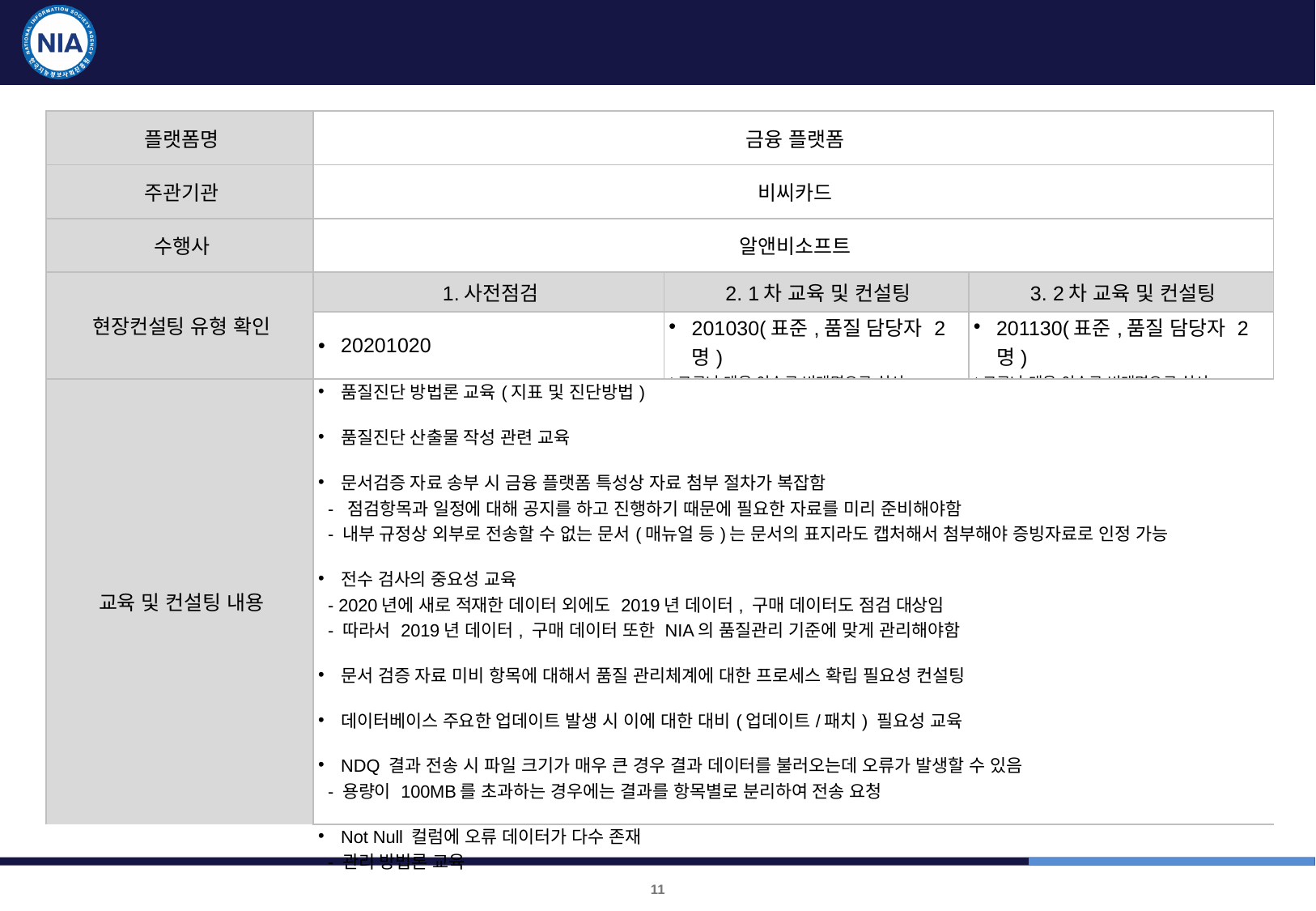

금융플랫폼 교육 및 컨설팅 결과
| 플랫폼명 | 금융 플랫폼 |  |  |
| --- | --- | --- | --- |
| 주관기관 | 비씨카드 |  |  |
| 수행사 | 알앤비소프트 |  |  |
| 현장컨설팅 유형 확인 | 1.사전점검 | 2. 1차 교육 및 컨설팅 | 3. 2차 교육 및 컨설팅 |
|  | 20201020 | 201030(표준,품질 담당자 2명) \*코로나 대응 이슈로 비대면으로 실시 | 201130(표준,품질 담당자 2명) \*코로나 대응 이슈로 비대면으로 실시 |
| 교육 및 컨설팅 내용 | 품질진단 방법론 교육(지표 및 진단방법) 품질진단 산출물 작성 관련 교육 문서검증 자료 송부 시 금융 플랫폼 특성상 자료 첨부 절차가 복잡함 - 점검항목과 일정에 대해 공지를 하고 진행하기 때문에 필요한 자료를 미리 준비해야함 - 내부 규정상 외부로 전송할 수 없는 문서(매뉴얼 등)는 문서의 표지라도 캡처해서 첨부해야 증빙자료로 인정 가능 전수 검사의 중요성 교육 - 2020년에 새로 적재한 데이터 외에도 2019년 데이터, 구매 데이터도 점검 대상임 - 따라서 2019년 데이터, 구매 데이터 또한 NIA의 품질관리 기준에 맞게 관리해야함 문서 검증 자료 미비 항목에 대해서 품질 관리체계에 대한 프로세스 확립 필요성 컨설팅 데이터베이스 주요한 업데이트 발생 시 이에 대한 대비(업데이트/패치) 필요성 교육 NDQ 결과 전송 시 파일 크기가 매우 큰 경우 결과 데이터를 불러오는데 오류가 발생할 수 있음 - 용량이 100MB를 초과하는 경우에는 결과를 항목별로 분리하여 전송 요청 Not Null 컬럼에 오류 데이터가 다수 존재 - 관리 방법론 교육 |  |  |